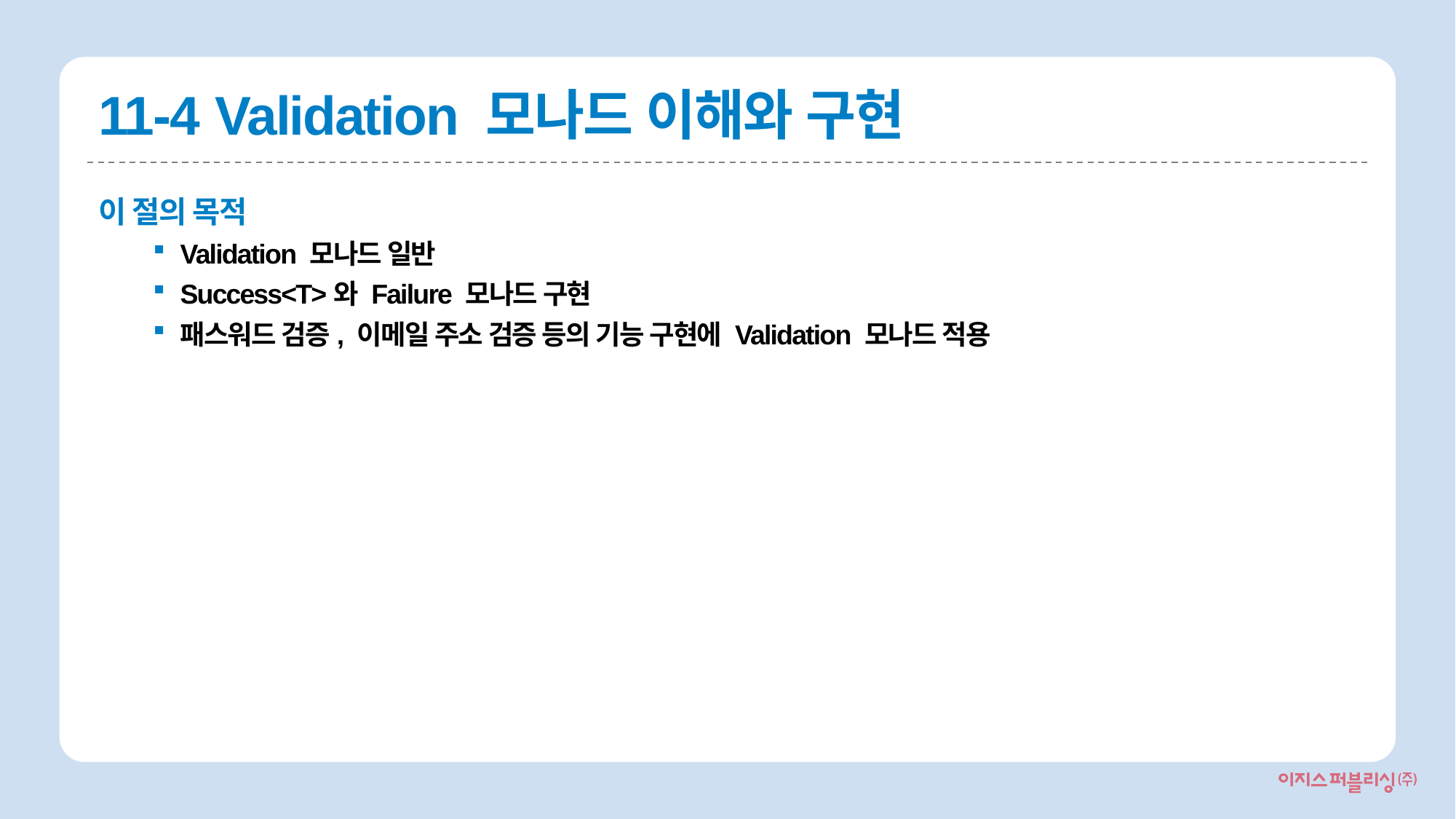

# 11-4 Validation 모나드 이해와 구현
이 절의 목적
Validation 모나드 일반
Success<T>와 Failure 모나드 구현
패스워드 검증, 이메일 주소 검증 등의 기능 구현에 Validation 모나드 적용